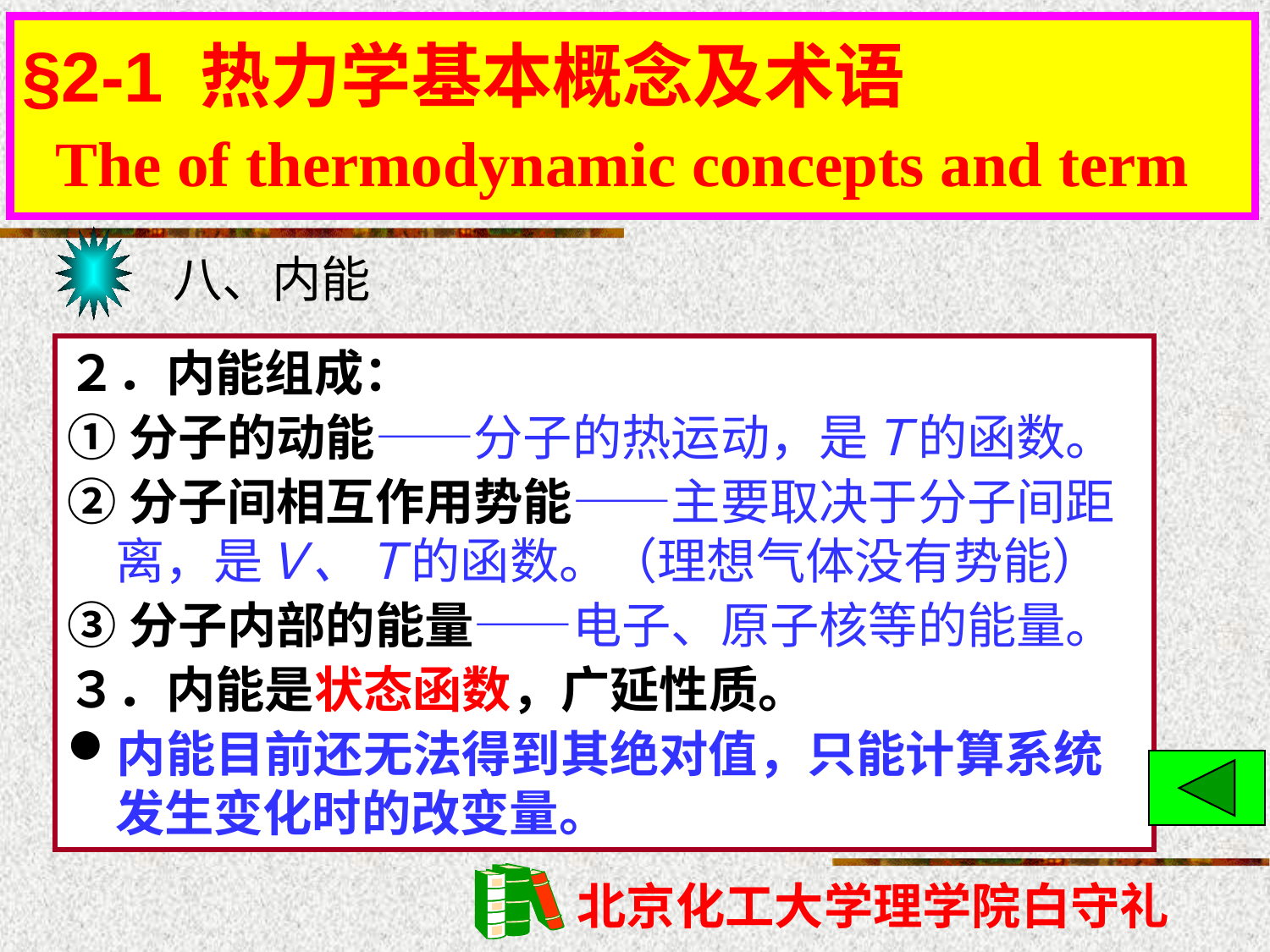

§2-1 热力学基本概念及术语
 The of thermodynamic concepts and term
# §2-1 热力学基本概念及术语

八、内能
２．内能组成：
①分子的动能——分子的热运动，是Ｔ的函数。
②分子间相互作用势能——主要取决于分子间距离，是Ｖ、Ｔ的函数。（理想气体没有势能）
③分子内部的能量——电子、原子核等的能量。
３．内能是状态函数，广延性质。
内能目前还无法得到其绝对值，只能计算系统发生变化时的改变量。